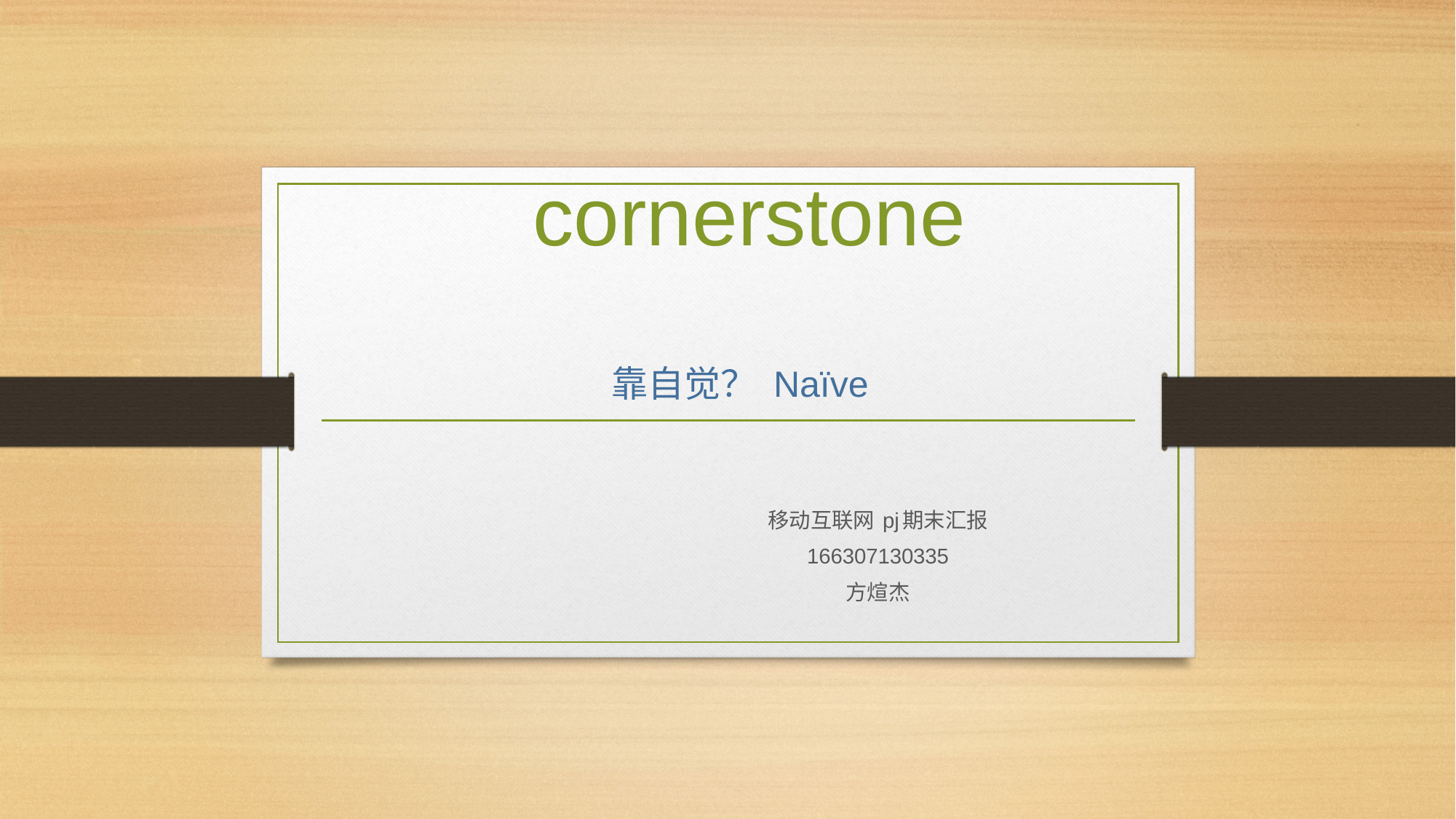

# cornerstone 靠自觉？ Naïve

				移动互联网 pj期末汇报
				166307130335
				方煊杰